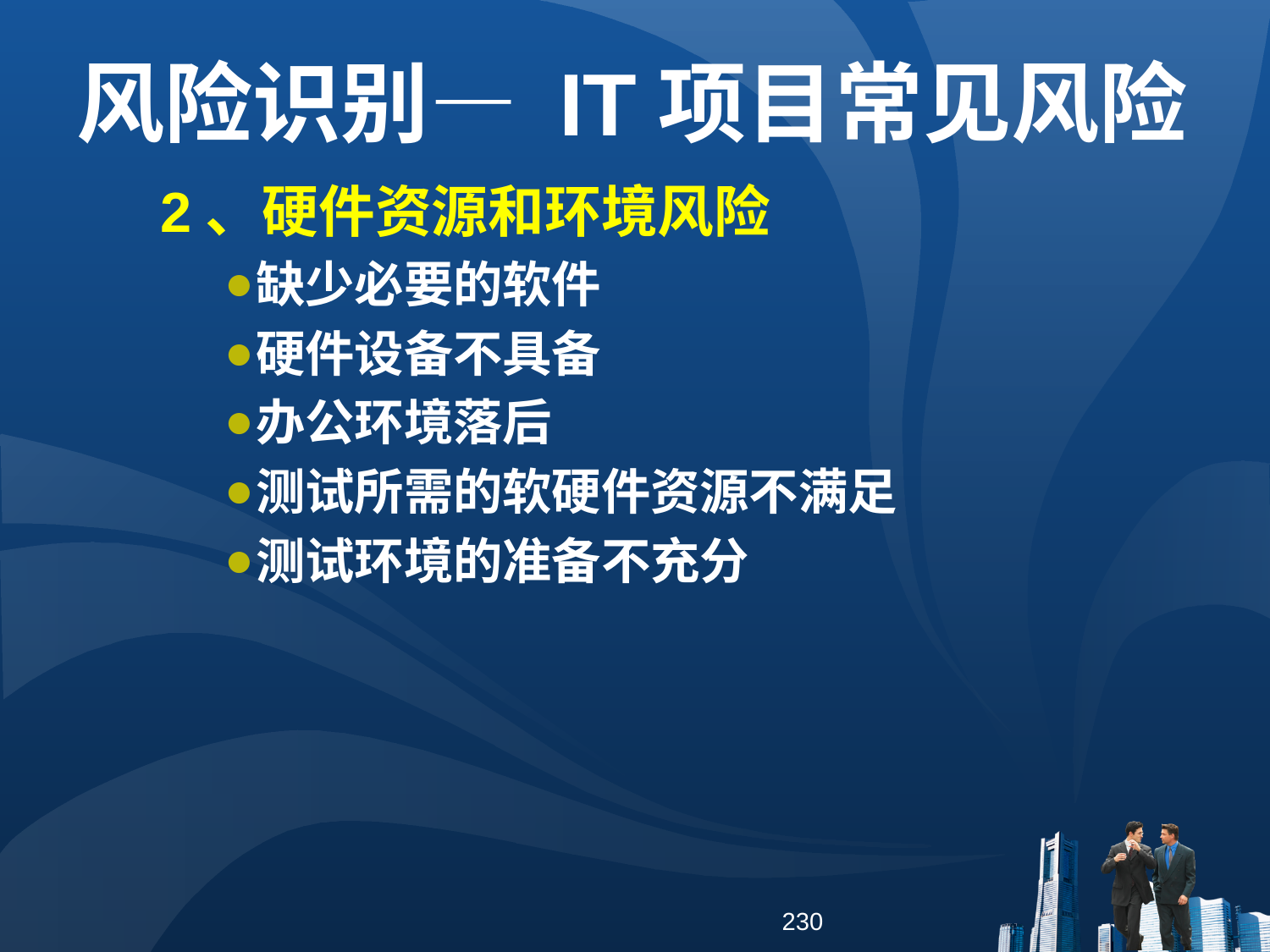

风险识别— IT项目常见风险
2、硬件资源和环境风险
缺少必要的软件
硬件设备不具备
办公环境落后
测试所需的软硬件资源不满足
测试环境的准备不充分
230